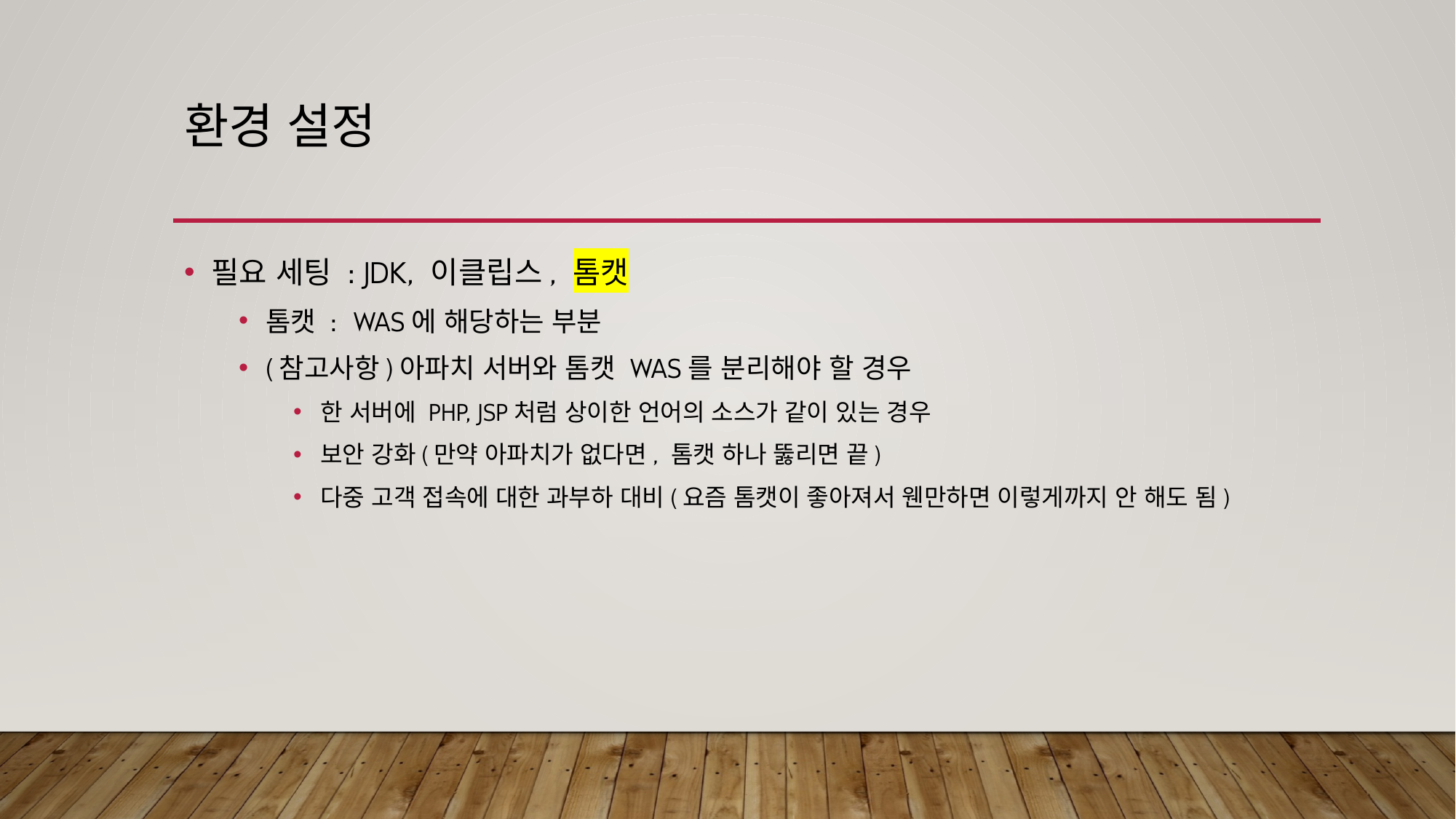

# 환경 설정
필요 세팅 : JDK, 이클립스, 톰캣
톰캣 :  WAS에 해당하는 부분
(참고사항)아파치 서버와 톰캣 WAS를 분리해야 할 경우
한 서버에 PHP, JSP처럼 상이한 언어의 소스가 같이 있는 경우
보안 강화(만약 아파치가 없다면, 톰캣 하나 뚫리면 끝)
다중 고객 접속에 대한 과부하 대비(요즘 톰캣이 좋아져서 웬만하면 이렇게까지 안 해도 됨)